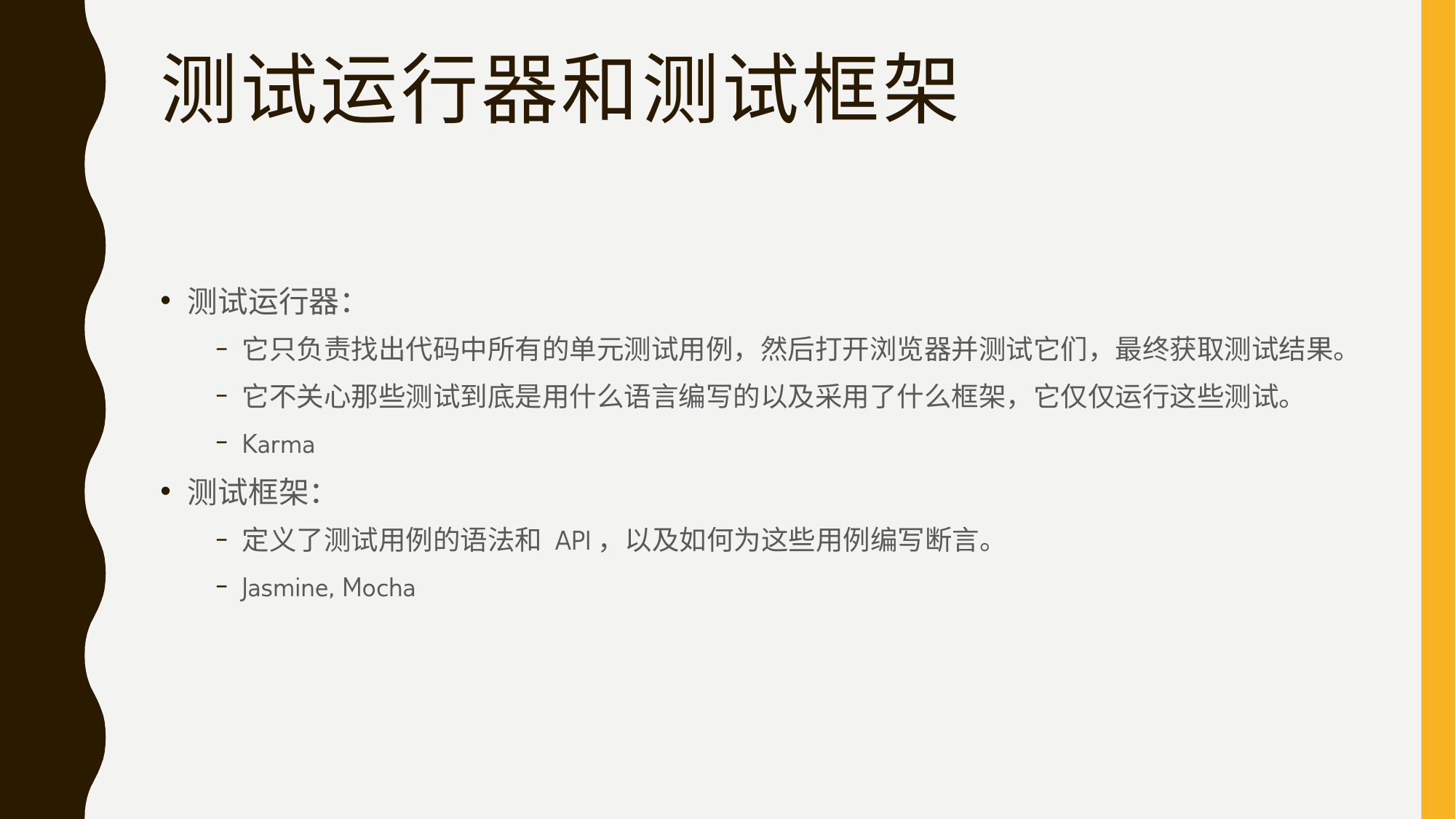

# 测试运行器和测试框架
测试运行器：
它只负责找出代码中所有的单元测试用例，然后打开浏览器并测试它们，最终获取测试结果。
它不关心那些测试到底是用什么语言编写的以及采用了什么框架，它仅仅运行这些测试。
Karma
测试框架：
定义了测试用例的语法和 API，以及如何为这些用例编写断言。
Jasmine, Mocha